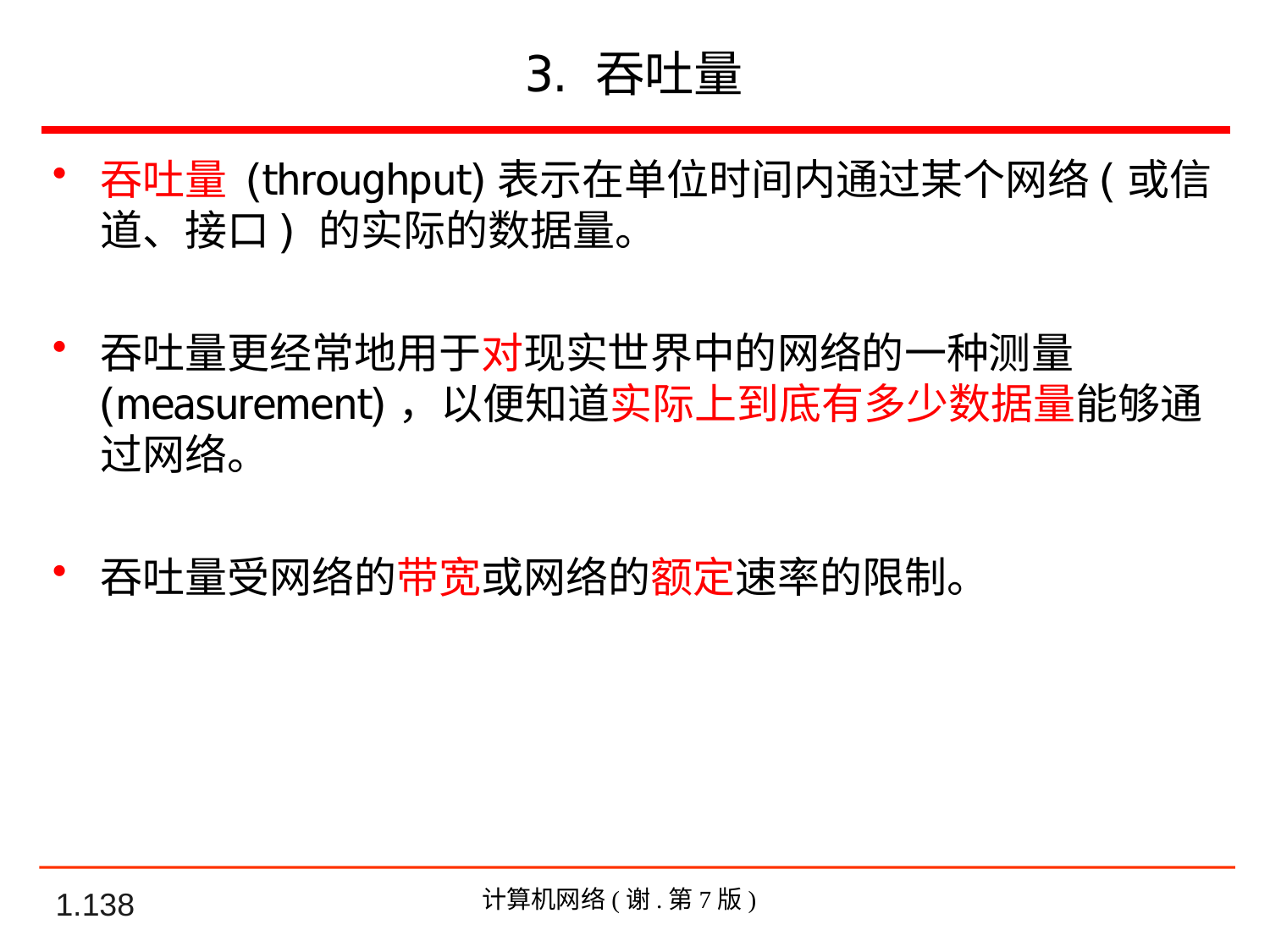

3. 吞吐量
吞吐量 (throughput)表示在单位时间内通过某个网络(或信道、接口) 的实际的数据量。

吞吐量更经常地用于对现实世界中的网络的一种测量(measurement)，以便知道实际上到底有多少数据量能够通过网络。

吞吐量受网络的带宽或网络的额定速率的限制。